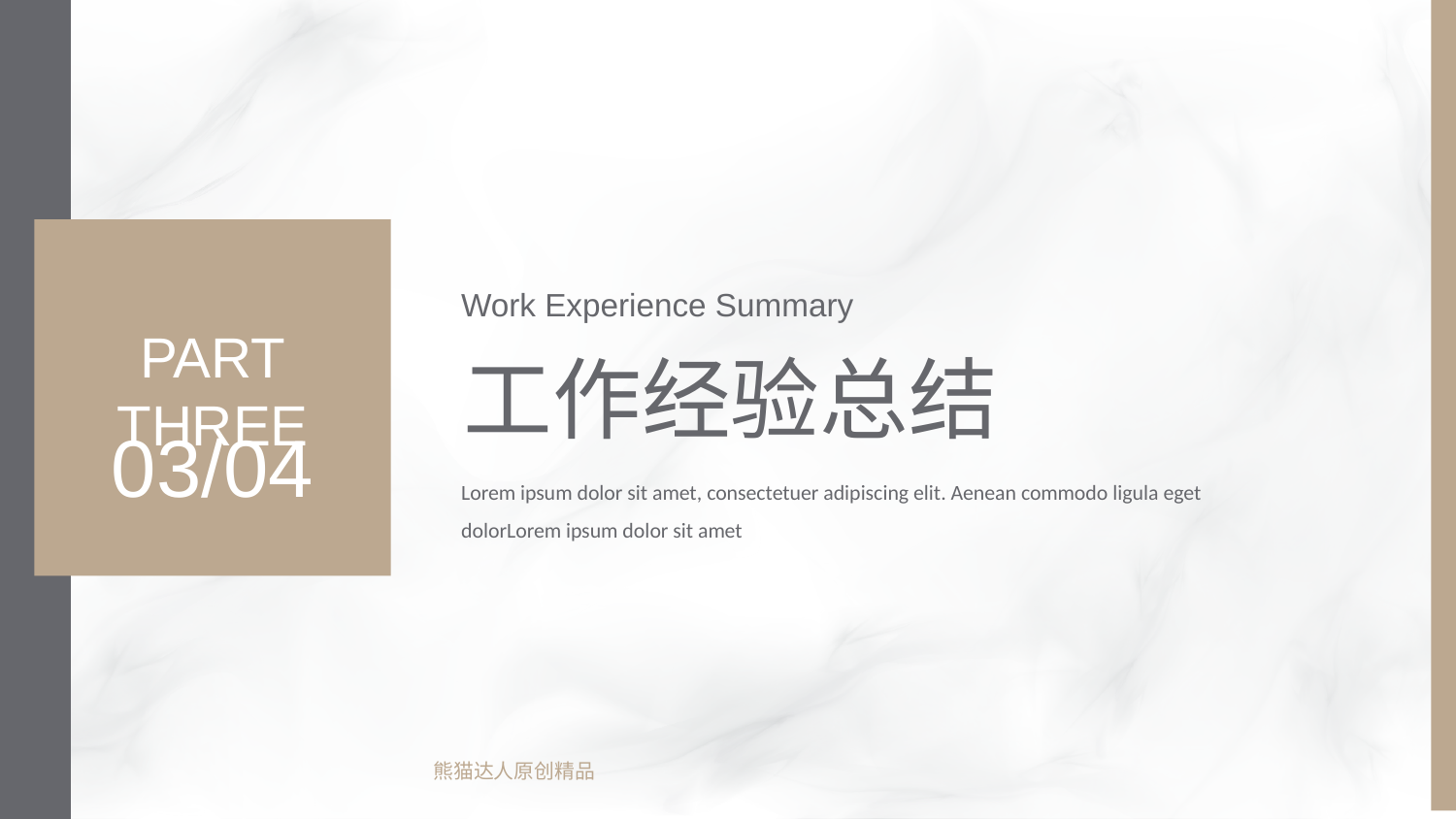

Work Experience Summary
PART THREE
工作经验总结
03/04
Lorem ipsum dolor sit amet, consectetuer adipiscing elit. Aenean commodo ligula eget dolorLorem ipsum dolor sit amet
熊猫达人原创精品